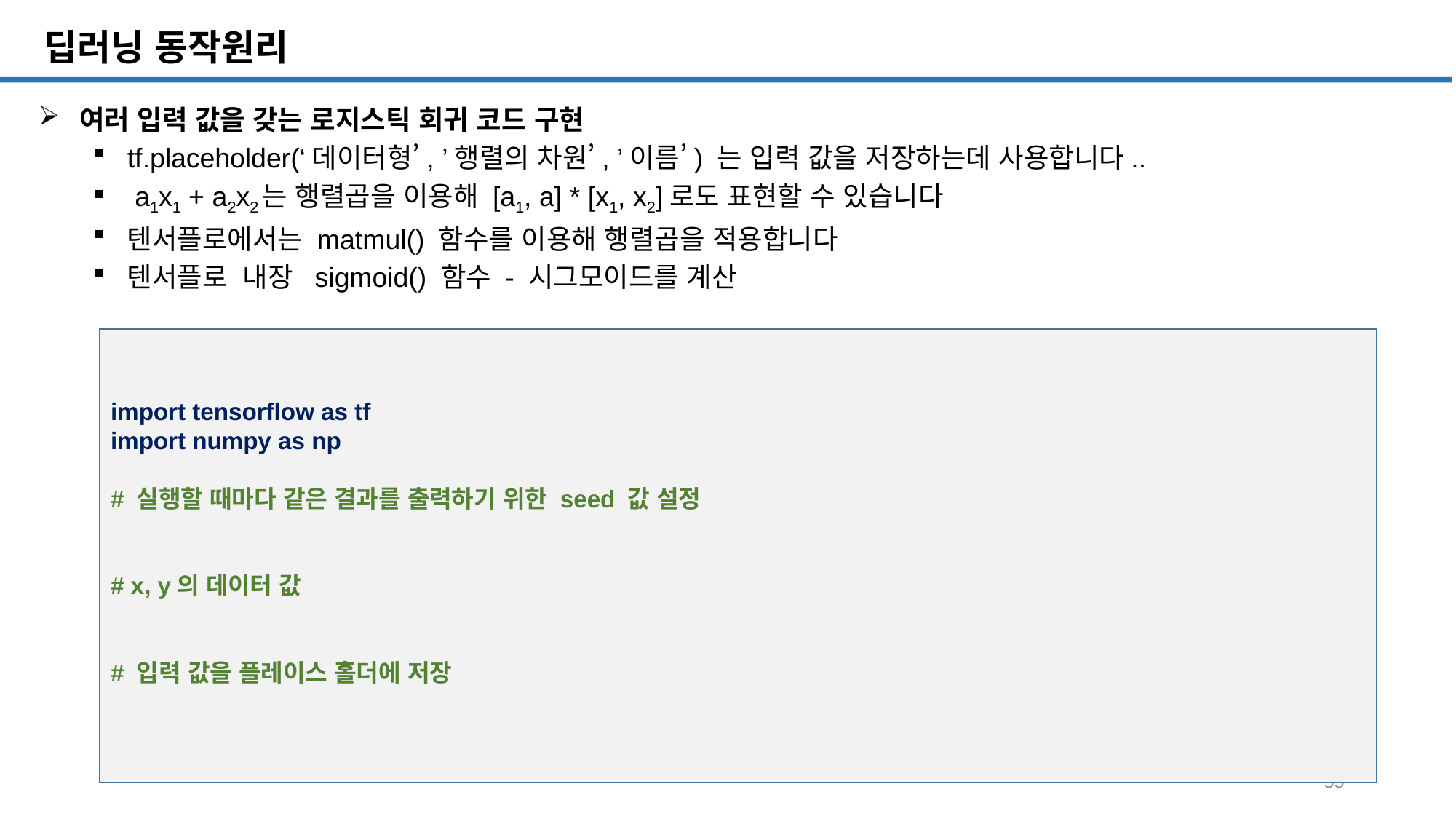

SQL 튜닝 개요
# 딥러닝 동작원리

여러 입력 값을 갖는 로지스틱 회귀 코드 구현
tf.placeholder(‘데이터형’, ’행렬의 차원’, ’이름’) 는 입력 값을 저장하는데 사용합니다..
 a1x1 + a2x2는 행렬곱을 이용해 [a1, a] * [x1, x2]로도 표현할 수 있습니다
텐서플로에서는 matmul() 함수를 이용해 행렬곱을 적용합니다
텐서플로  내장  sigmoid() 함수 - 시그모이드를 계산
import tensorflow as tf
import numpy as np

# 실행할 때마다 같은 결과를 출력하기 위한 seed 값 설정

# x, y의 데이터 값

# 입력 값을 플레이스 홀더에 저장

55